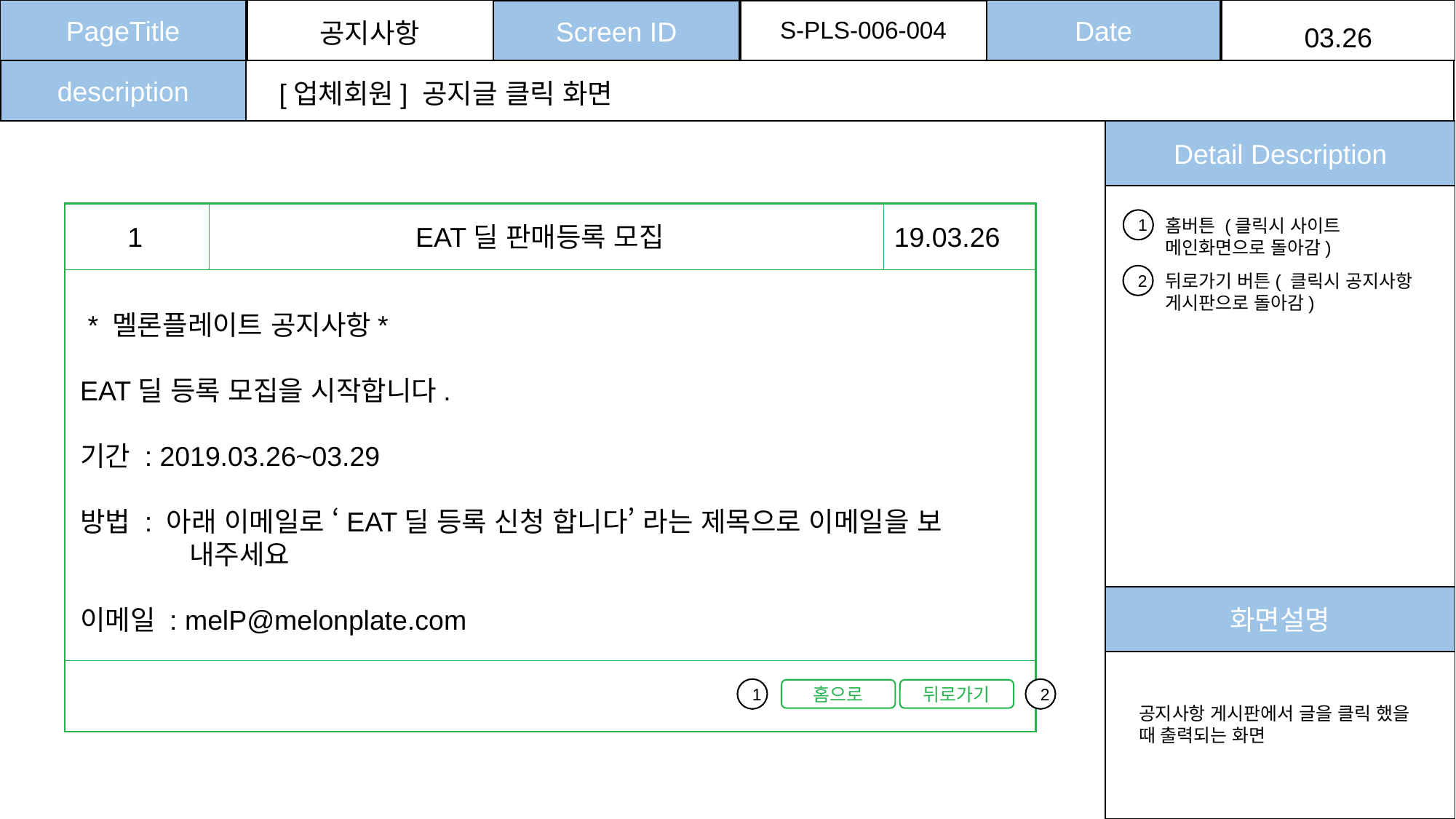

PageTitle

Date

Screen ID

S-PLS-006-004
공지사항
03.26
description

[업체회원] 공지글 클릭 화면

Detail Description

홈버튼 (클릭시 사이트 메인화면으로 돌아감)
1
1

EAT딜 판매등록 모집

19.03.26

뒤로가기 버튼( 클릭시 공지사항 게시판으로 돌아감)
2
 * 멜론플레이트 공지사항*

EAT딜 등록 모집을 시작합니다.

기간 : 2019.03.26~03.29

방법 : 아래 이메일로 ‘EAT딜 등록 신청 합니다’ 라는 제목으로 이메일을 보      	내주세요

이메일 : melP@melonplate.com

화면설명
1
2
홈으로
뒤로가기
공지사항 게시판에서 글을 클릭 했을 때 출력되는 화면